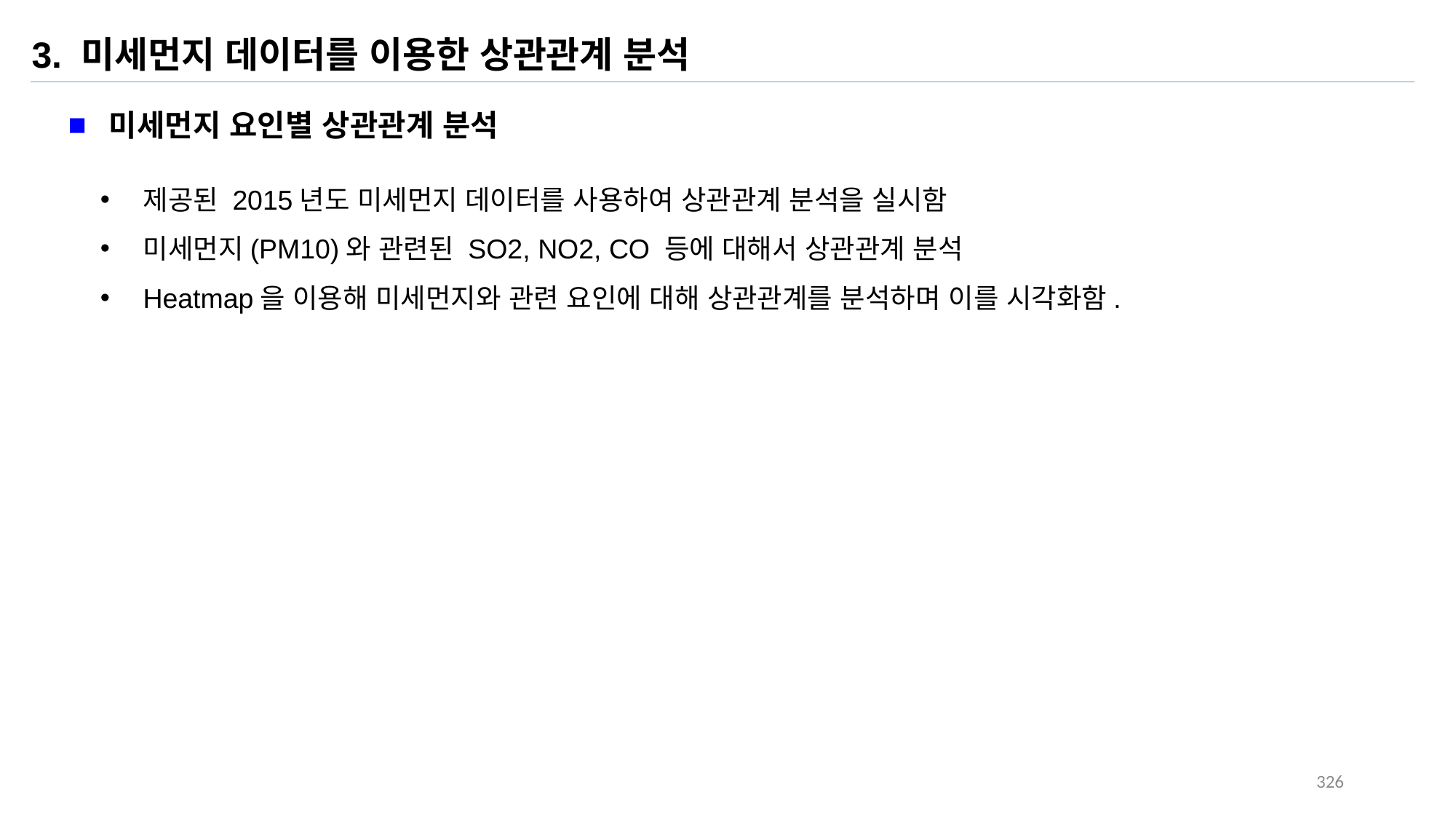

3. 미세먼지 데이터를 이용한 상관관계 분석
미세먼지 요인별 상관관계 분석
제공된 2015년도 미세먼지 데이터를 사용하여 상관관계 분석을 실시함
미세먼지(PM10)와 관련된 SO2, NO2, CO 등에 대해서 상관관계 분석
Heatmap을 이용해 미세먼지와 관련 요인에 대해 상관관계를 분석하며 이를 시각화함.
326